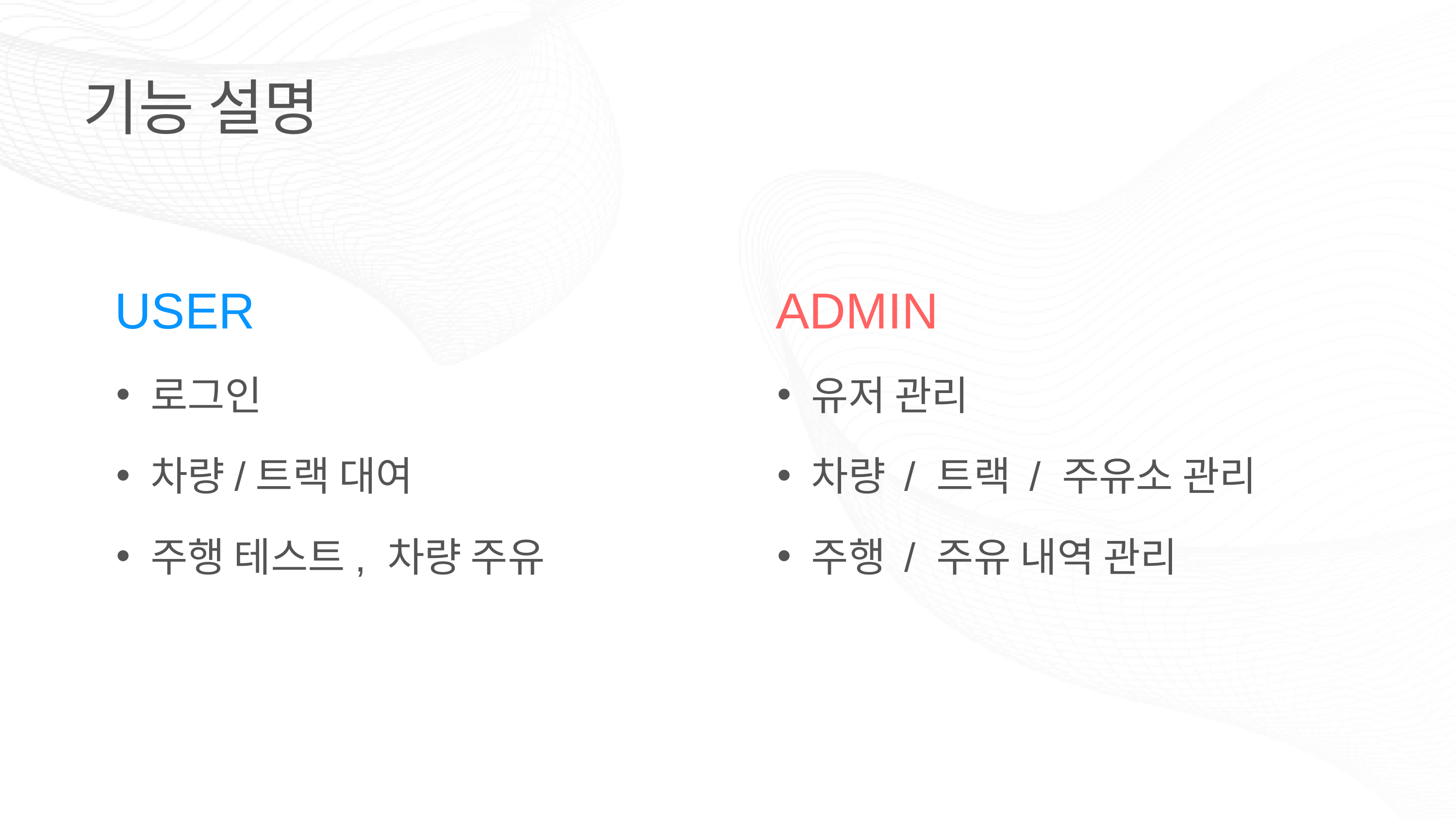

기능 설명
USER
ADMIN
로그인
차량/트랙 대여
주행 테스트, 차량 주유
유저 관리
차량 / 트랙 / 주유소 관리
주행 / 주유 내역 관리